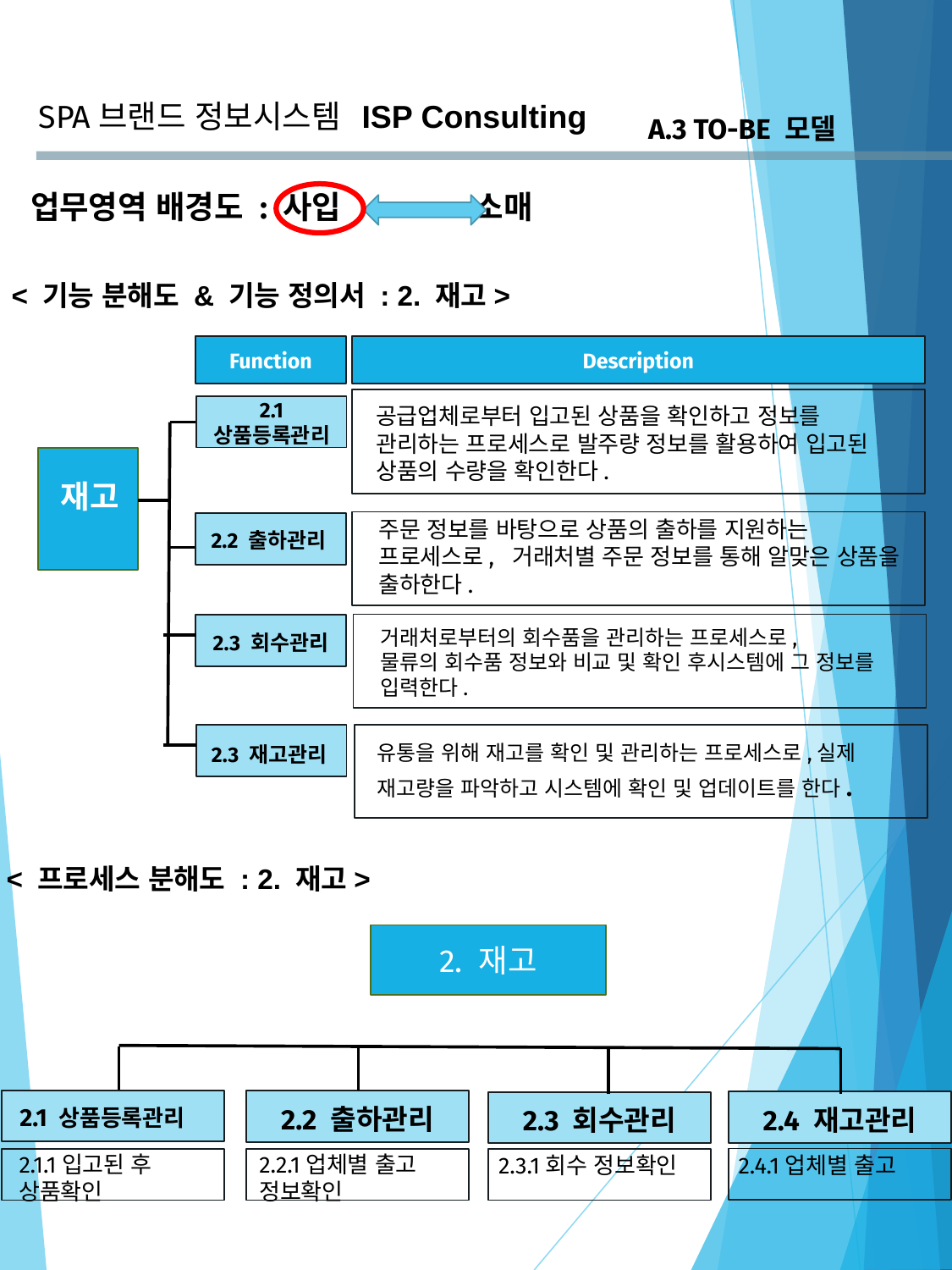

SPA브랜드 정보시스템
ISP Consulting
A.3 TO-BE 모델
업무영역 배경도 : 사입               소매

< 기능 분해도 & 기능 정의서 : 2. 재고>
Function
Description

2.1 상품등록관리
공급업체로부터 입고된 상품을 확인하고 정보를 관리하는 프로세스로 발주량 정보를 활용하여 입고된 상품의 수량을 확인한다.

 재고

주문 정보를 바탕으로 상품의 출하를 지원하는 프로세스로,  거래처별 주문 정보를 통해 알맞은 상품을 출하한다.

2.2 출하관리

거래처로부터의 회수품을 관리하는 프로세스로,
물류의 회수품 정보와 비교 및 확인 후시스템에 그 정보를 입력한다.

2.3 회수관리

유통을 위해 재고를 확인 및 관리하는 프로세스로,실제 재고량을 파악하고 시스템에 확인 및 업데이트를 한다.
2.3 재고관리
< 프로세스 분해도 : 2. 재고>

2. 재고

2.1 상품등록관리

2.2 출하관리

2.4 재고관리

2.3 회수관리
2.1.1입고된 후 상품확인
2.2.1업체별 출고 정보확인
2.3.1회수 정보확인
2.4.1업체별 출고